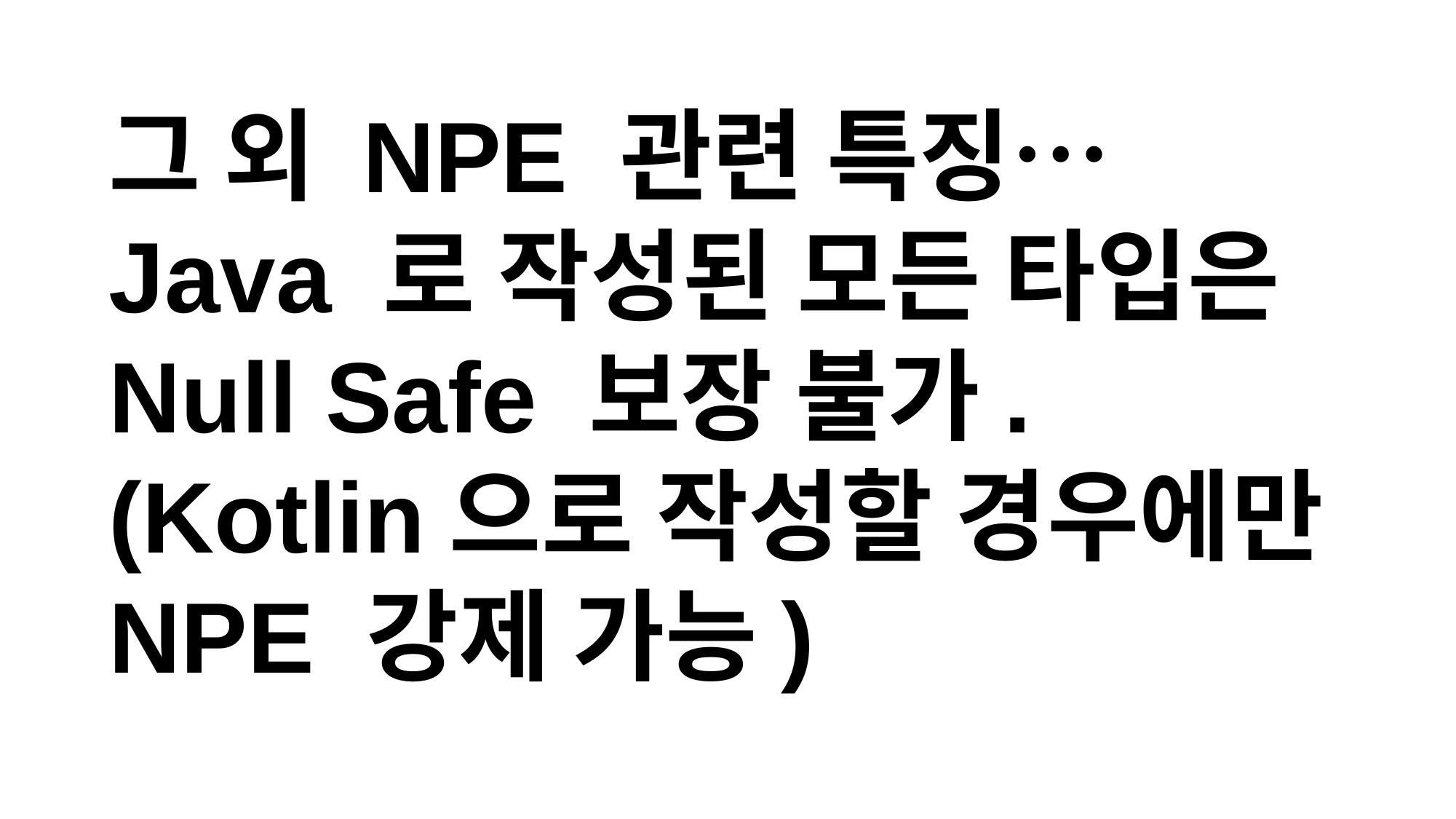

그 외 NPE 관련 특징…
Java 로 작성된 모든 타입은
Null Safe 보장 불가.
(Kotlin으로 작성할 경우에만
NPE 강제 가능)